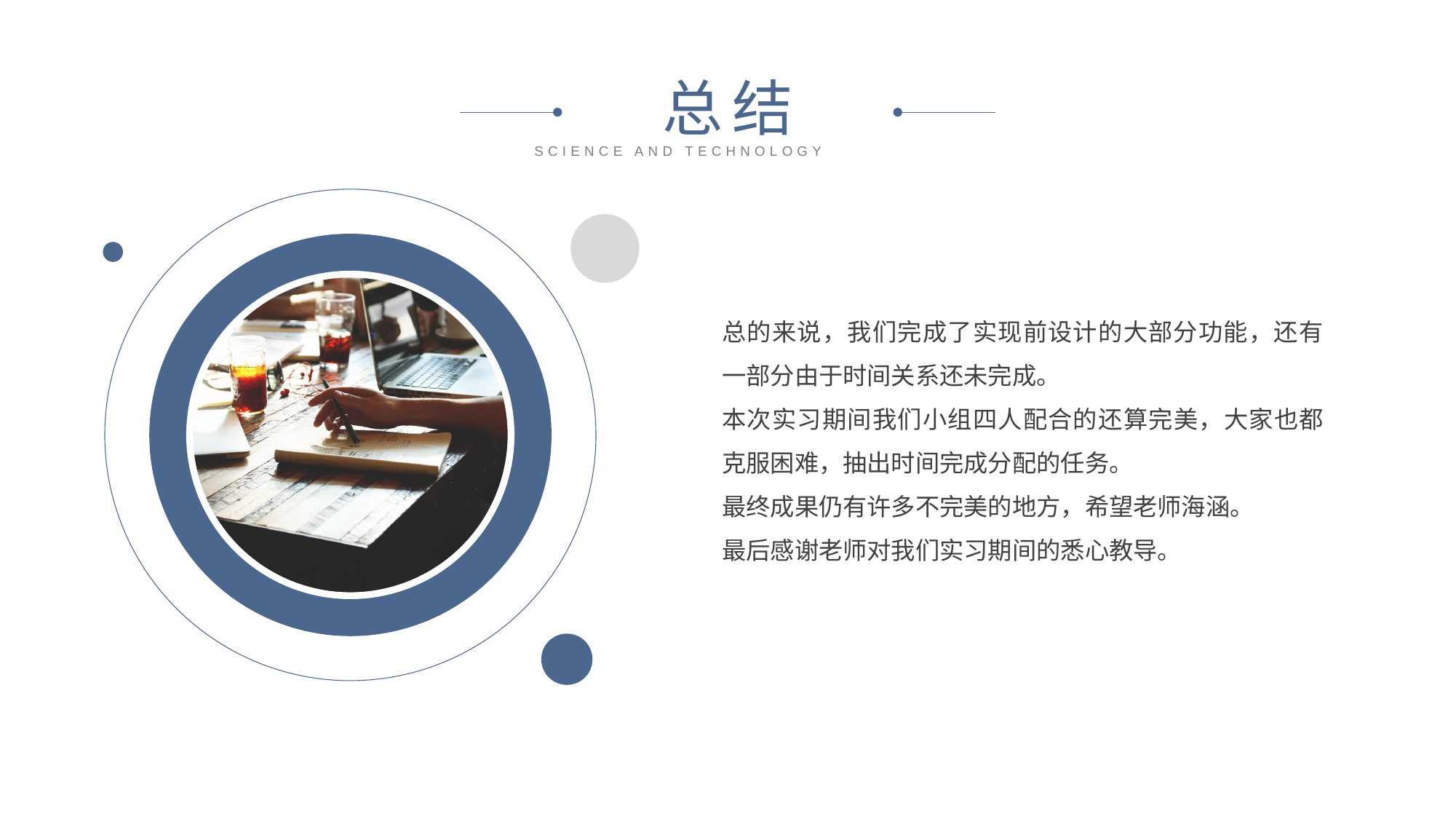

总结
SCIENCE AND TECHNOLOGY

总的来说，我们完成了实现前设计的大部分功能，还有一部分由于时间关系还未完成。
本次实习期间我们小组四人配合的还算完美，大家也都克服困难，抽出时间完成分配的任务。
最终成果仍有许多不完美的地方，希望老师海涵。
最后感谢老师对我们实习期间的悉心教导。